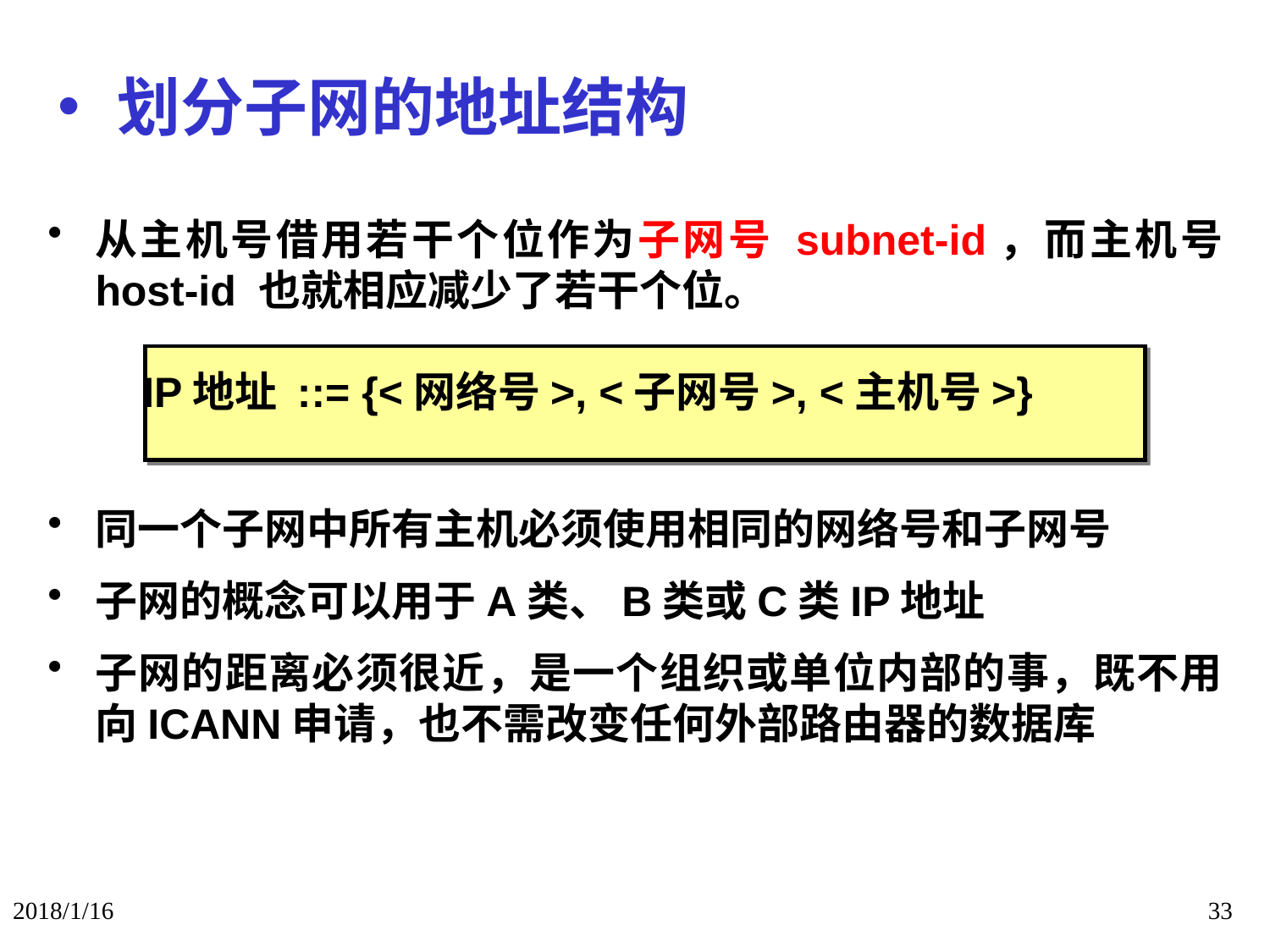

# 划分子网的地址结构
从主机号借用若干个位作为子网号 subnet-id，而主机号 host-id 也就相应减少了若干个位。
IP地址 ::= {<网络号>, <子网号>, <主机号>}

同一个子网中所有主机必须使用相同的网络号和子网号
子网的概念可以用于A类、B类或C类IP地址
子网的距离必须很近，是一个组织或单位内部的事，既不用向ICANN申请，也不需改变任何外部路由器的数据库
2018/1/16
33